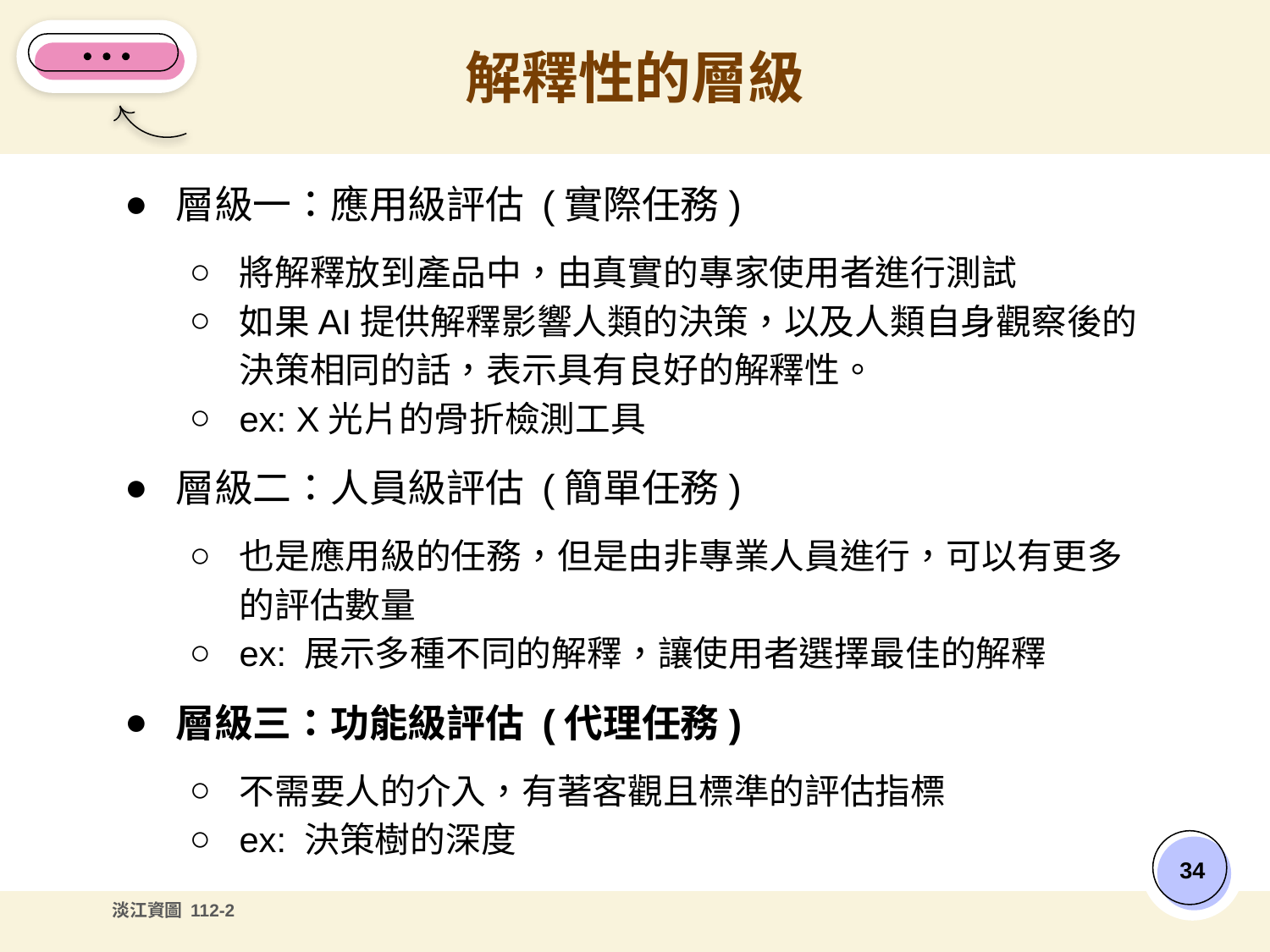

# 解釋性的層級
層級一：應用級評估 (實際任務)
將解釋放到產品中，由真實的專家使用者進行測試
如果AI提供解釋影響人類的決策，以及人類自身觀察後的決策相同的話，表示具有良好的解釋性。
ex: X光片的骨折檢測工具
層級二：人員級評估 (簡單任務)
也是應用級的任務，但是由非專業人員進行，可以有更多的評估數量
ex: 展示多種不同的解釋，讓使用者選擇最佳的解釋
層級三：功能級評估 (代理任務)
不需要人的介入，有著客觀且標準的評估指標
ex: 決策樹的深度
34